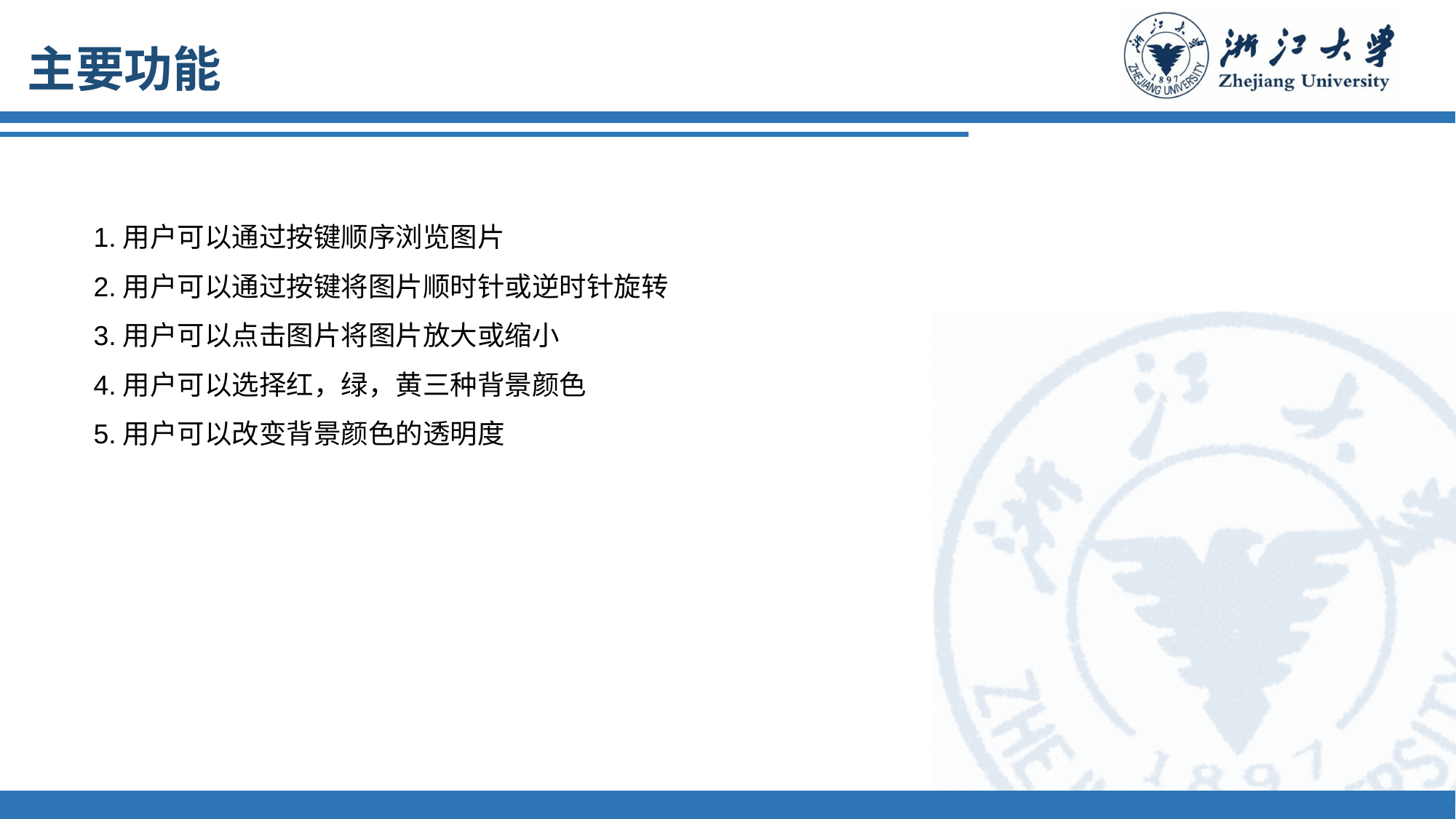

# 主要功能
1.用户可以通过按键顺序浏览图片
2.用户可以通过按键将图片顺时针或逆时针旋转
3.用户可以点击图片将图片放大或缩小
4.用户可以选择红，绿，黄三种背景颜色
5.用户可以改变背景颜色的透明度